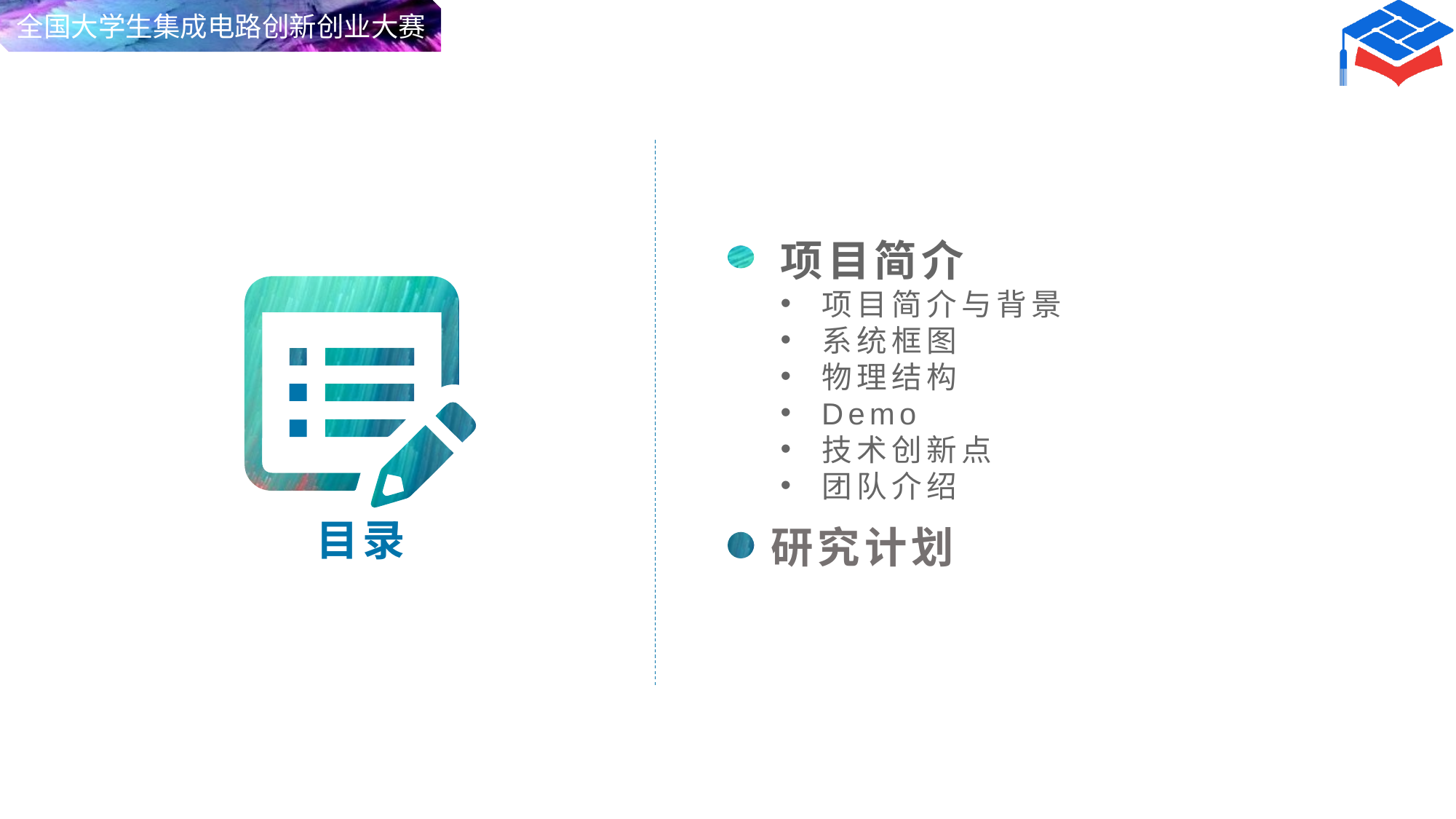

全国大学生集成电路创新创业大赛
项目简介
项目简介与背景
系统框图
物理结构
Demo
技术创新点
团队介绍

目录
研究计划